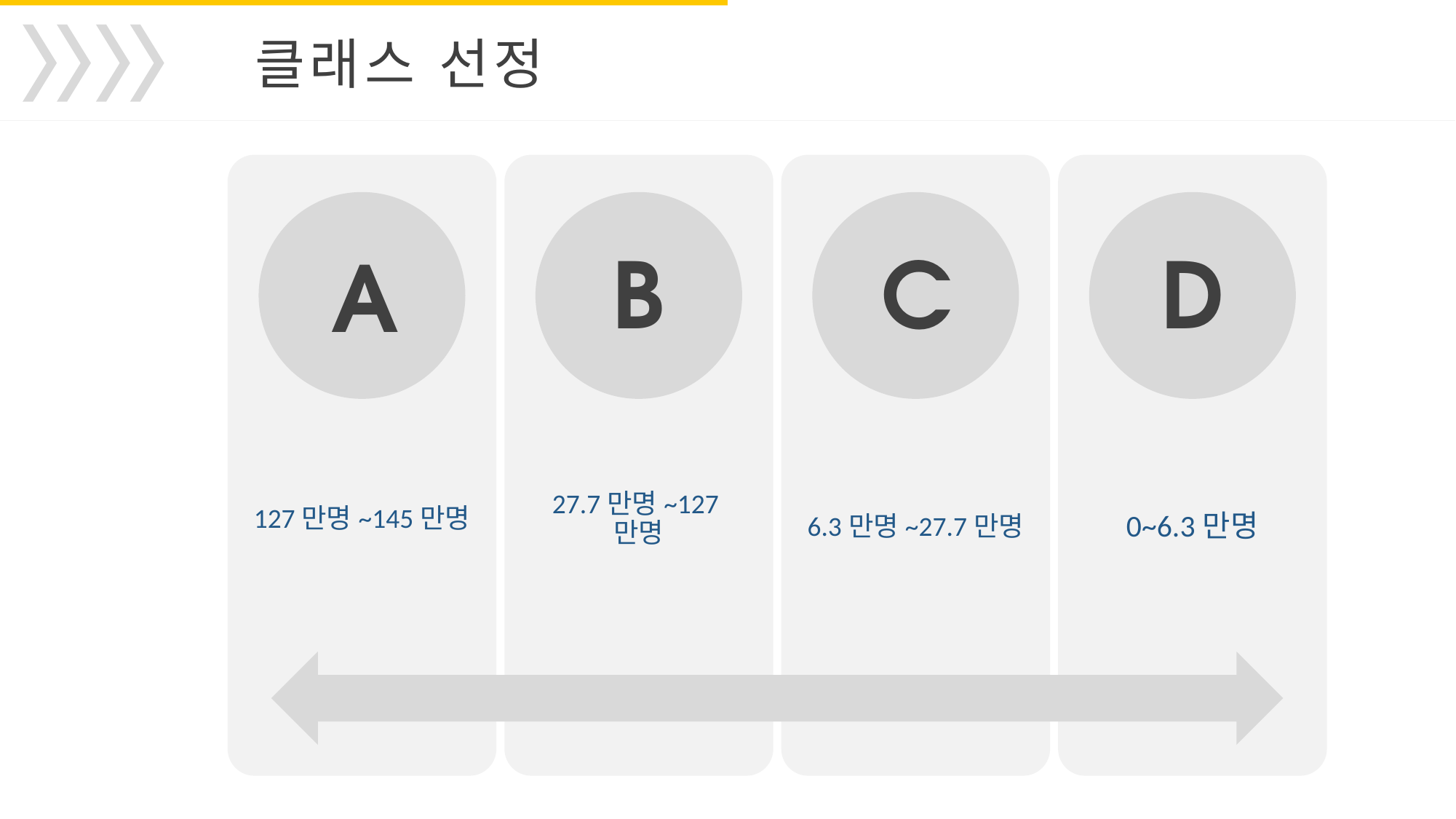

클래스 선정

127만명~145만명

27.7만명~127만명

6.3만명~27.7만명
0~6.3만명

D
C
B
A